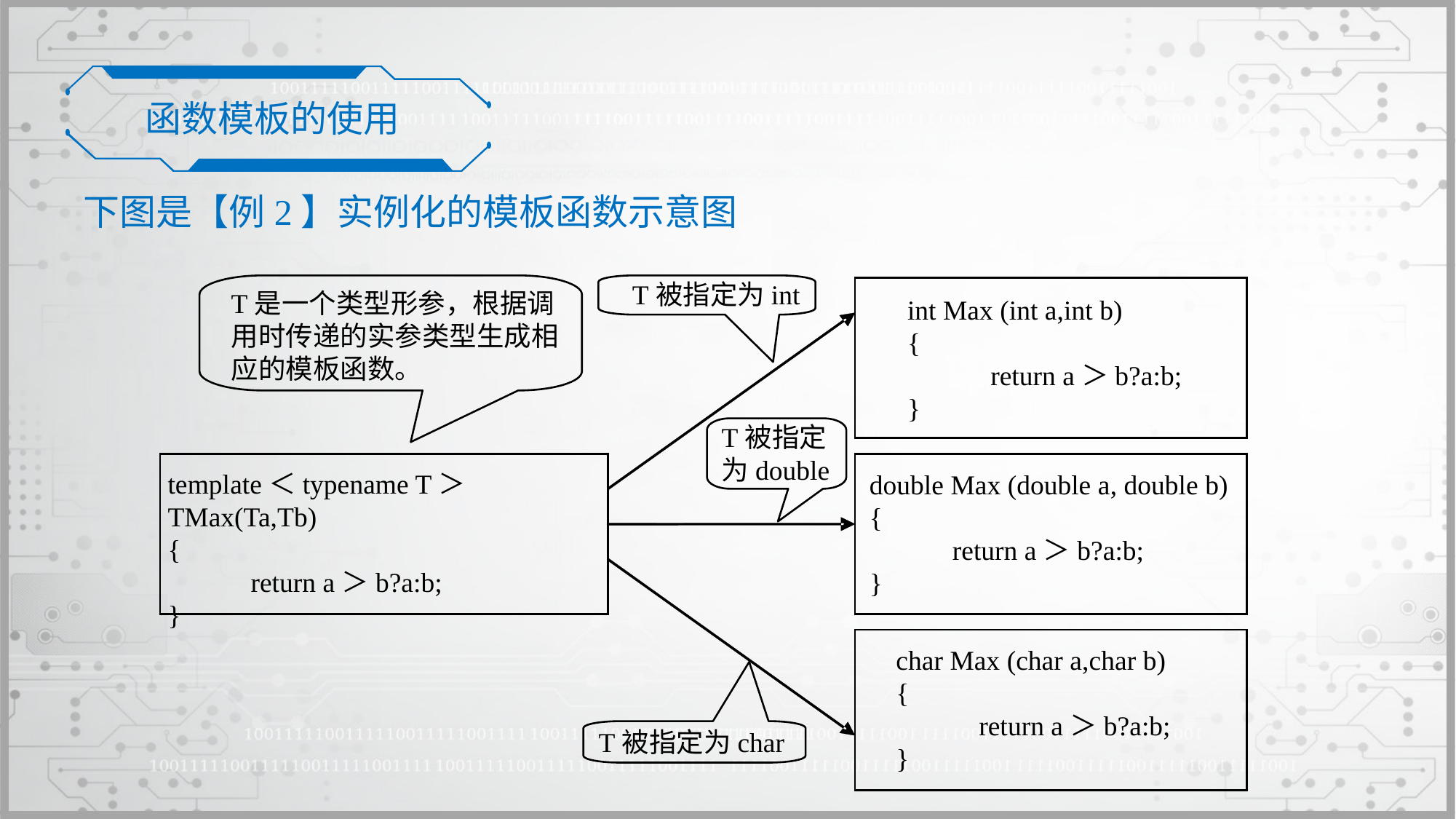

函数模板的使用
下图是【例2】实例化的模板函数示意图

T被指定为int

T是一个类型形参，根据调用时传递的实参类型生成相应的模板函数。
int Max (int a,int b)
{
            return a＞b?a:b;
}

T被指定
为double

template＜typename T＞TMax(Ta,Tb)
{
            return a＞b?a:b;
}
double Max (double a, double b)
{
            return a＞b?a:b;
}

char Max (char a,char b)
{
            return a＞b?a:b;
}

T被指定为char